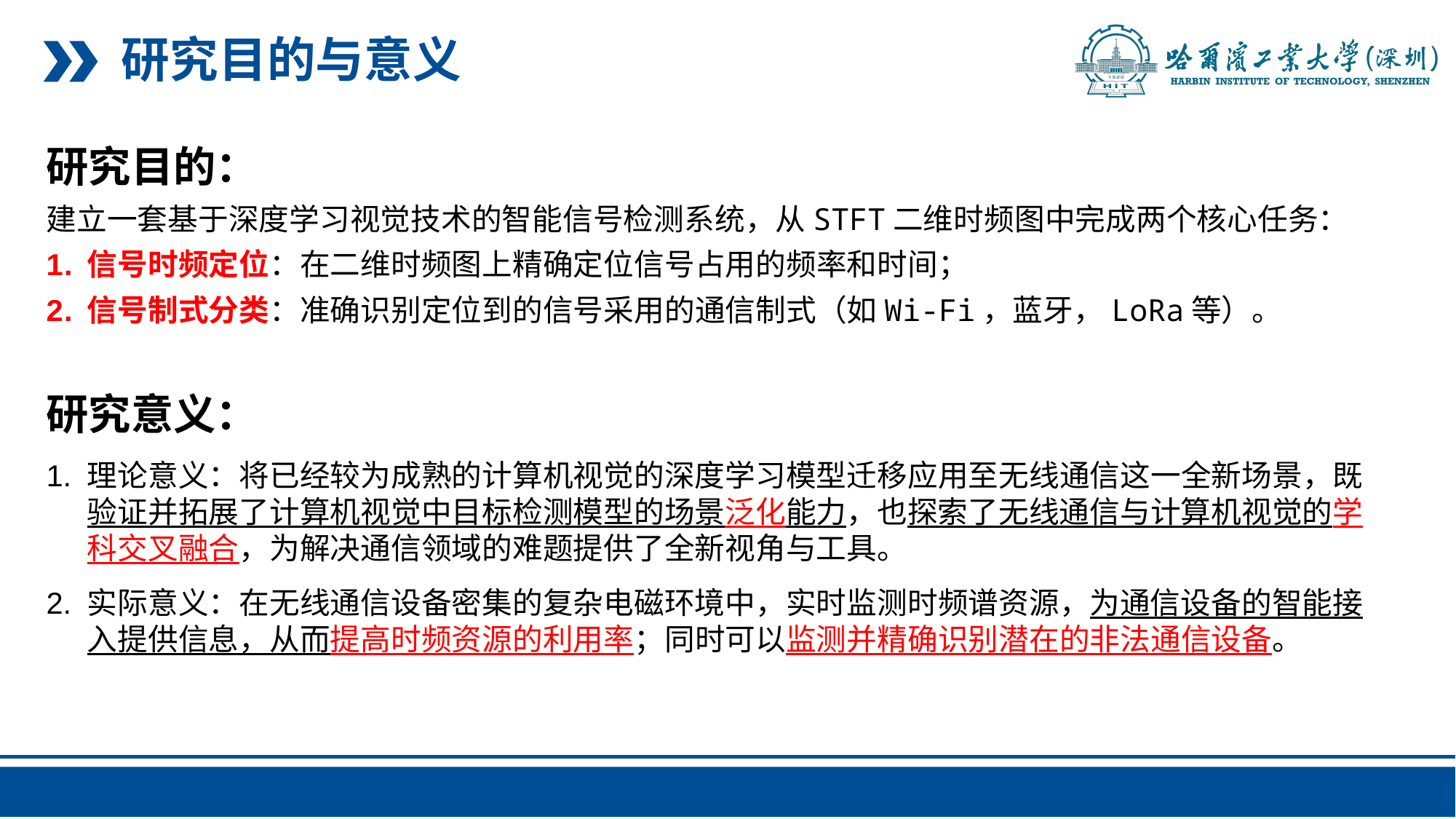

研究目的与意义
研究目的：
建立一套基于深度学习视觉技术的智能信号检测系统，从STFT二维时频图中完成两个核心任务：
信号时频定位：在二维时频图上精确定位信号占用的频率和时间；
信号制式分类：准确识别定位到的信号采用的通信制式（如Wi-Fi，蓝牙，LoRa等）。
研究意义：
理论意义：将已经较为成熟的计算机视觉的深度学习模型迁移应用至无线通信这一全新场景，既验证并拓展了计算机视觉中目标检测模型的场景泛化能力，也探索了无线通信与计算机视觉的学科交叉融合，为解决通信领域的难题提供了全新视角与工具。
实际意义：在无线通信设备密集的复杂电磁环境中，实时监测时频谱资源，为通信设备的智能接入提供信息，从而提高时频资源的利用率；同时可以监测并精确识别潜在的非法通信设备。